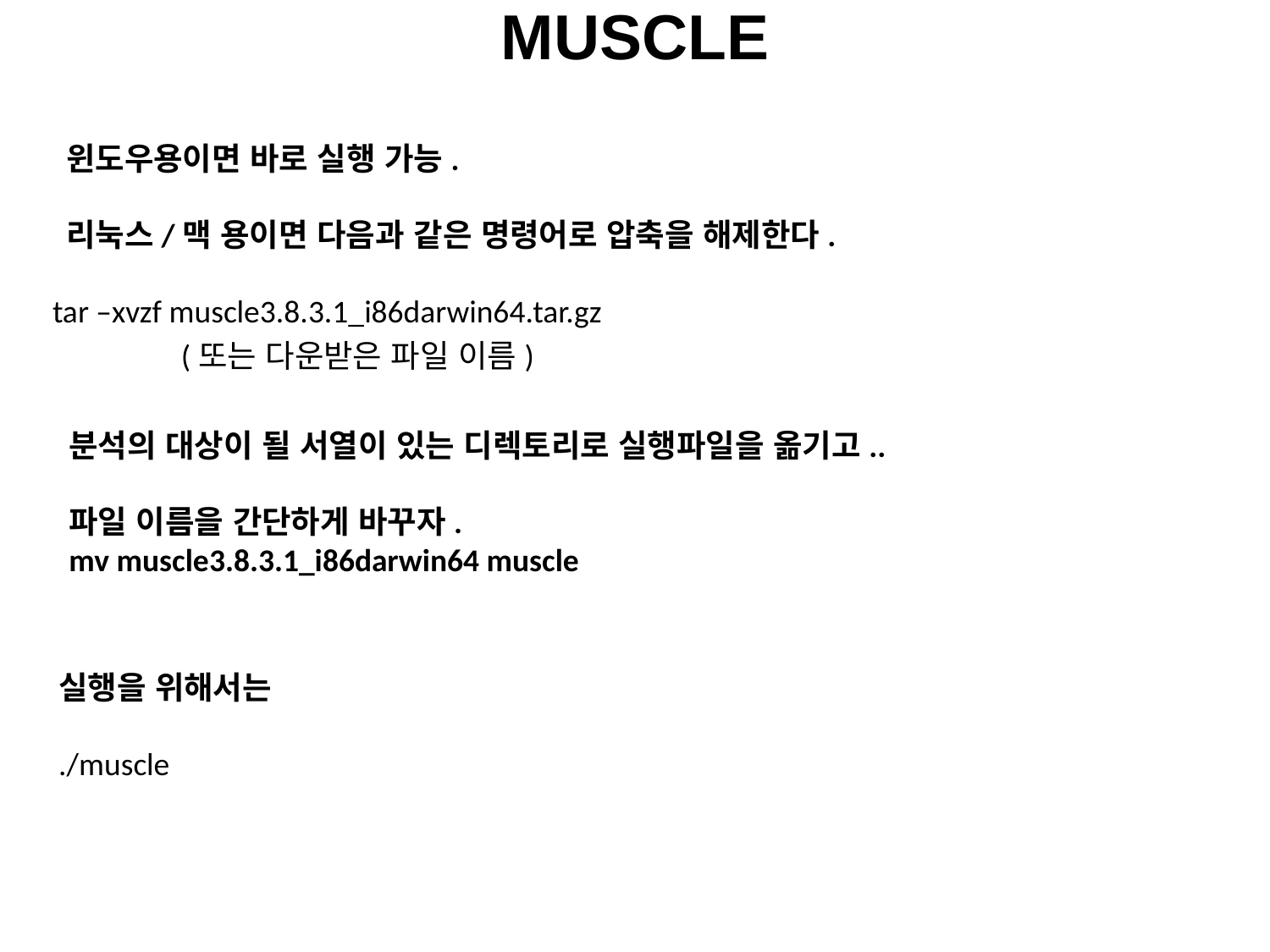

# MUSCLE
윈도우용이면 바로 실행 가능.

리눅스/맥 용이면 다음과 같은 명령어로 압축을 해제한다.
tar –xvzf muscle3.8.3.1_i86darwin64.tar.gz

(또는 다운받은 파일 이름)
분석의 대상이 될 서열이 있는 디렉토리로 실행파일을 옮기고..

파일 이름을 간단하게 바꾸자.
mv muscle3.8.3.1_i86darwin64 muscle
실행을 위해서는

./muscle